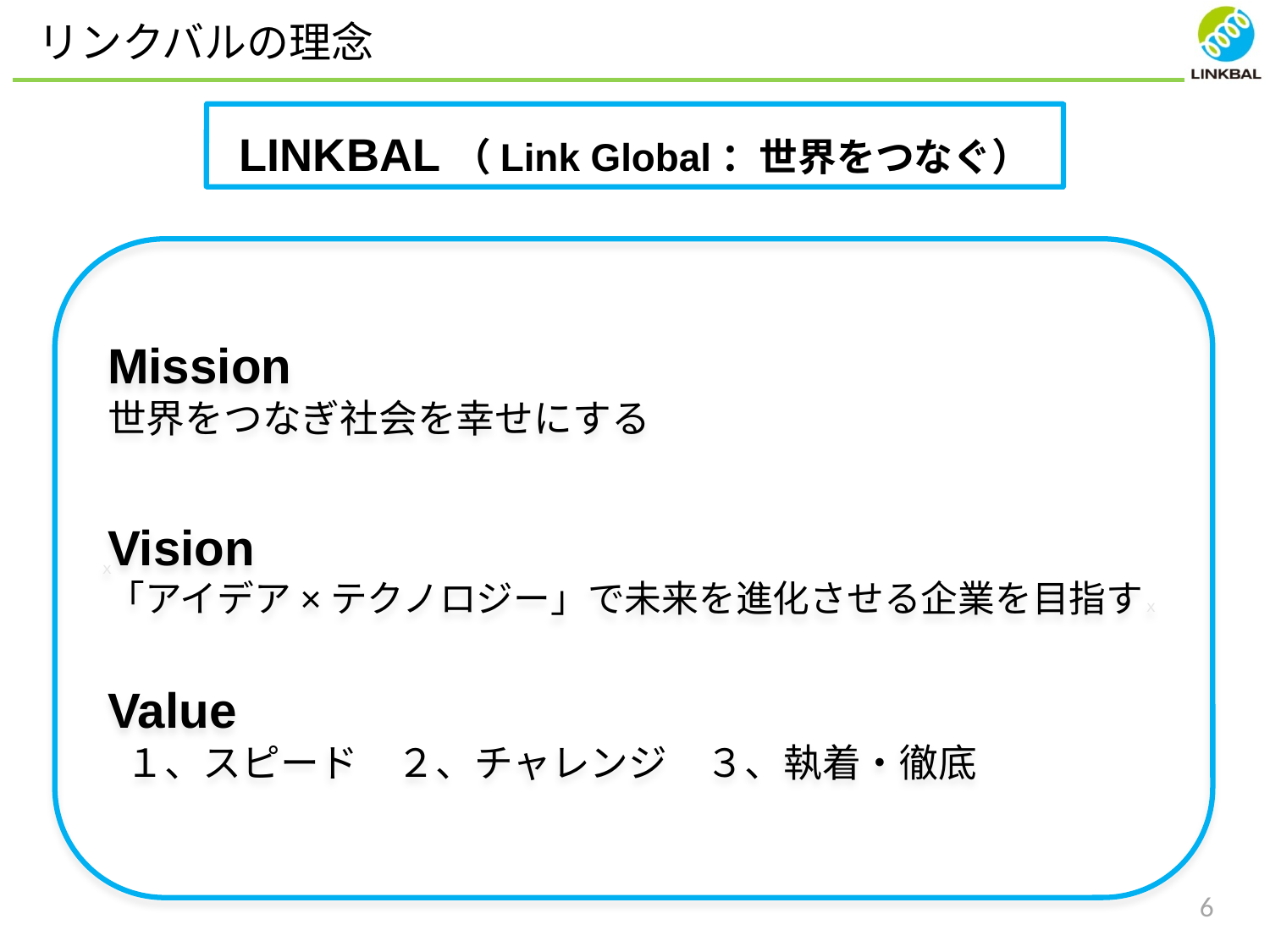

リンクバルの理念
LINKBAL（Link Global：世界をつなぐ）
ｘ
Mission
世界をつなぎ社会を幸せにする

Vision
「アイデア×テクノロジー」で未来を進化させる企業を目指すｘ

Value
 １、スピード　２、チャレンジ　３、執着・徹底